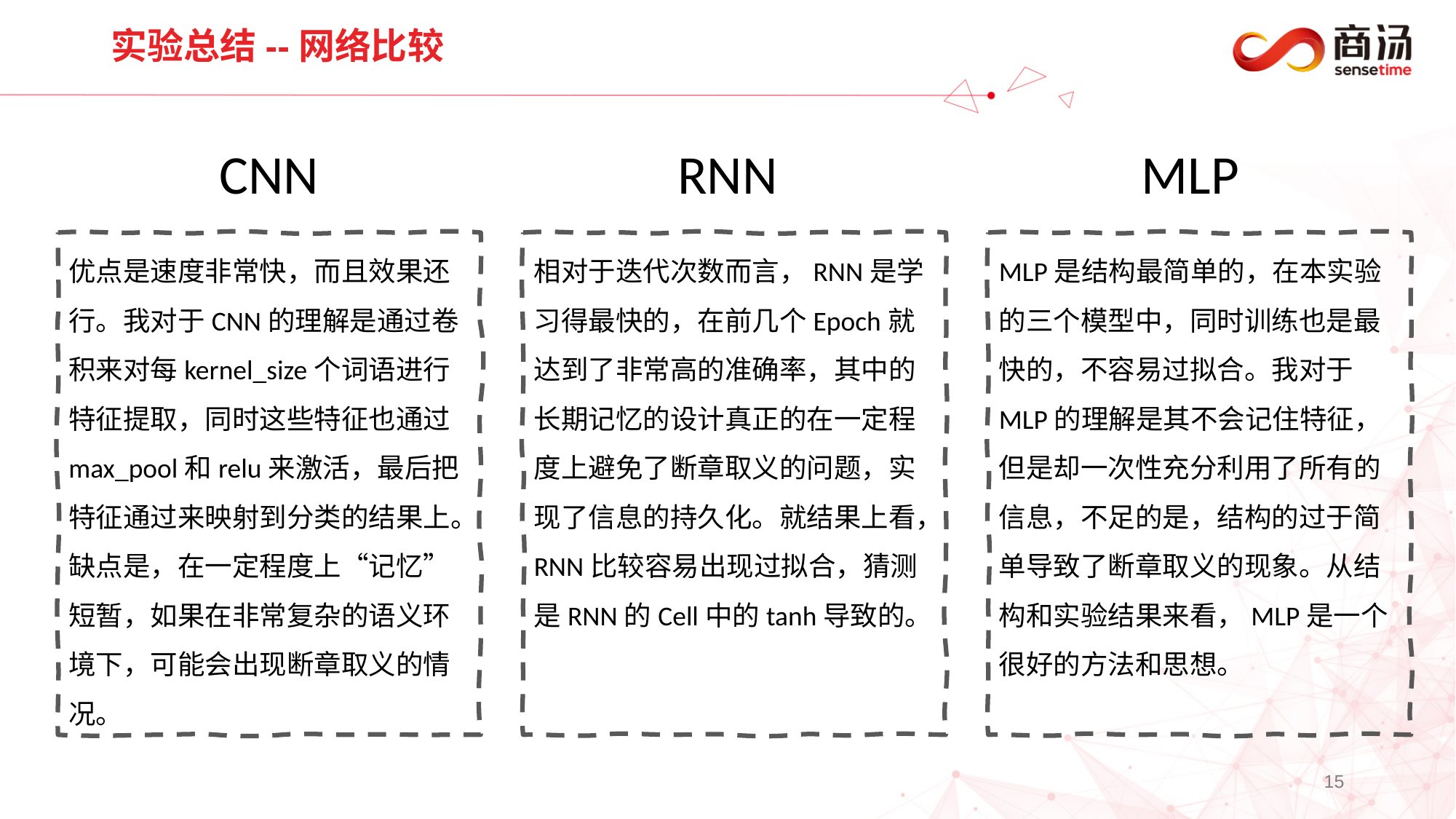

# 实验总结--网络比较
MLP
RNN
CNN
优点是速度非常快，而且效果还行。我对于CNN的理解是通过卷积来对每kernel_size个词语进行特征提取，同时这些特征也通过max_pool和relu来激活，最后把特征通过来映射到分类的结果上。缺点是，在一定程度上“记忆”短暂，如果在非常复杂的语义环境下，可能会出现断章取义的情况。
相对于迭代次数而言，RNN是学习得最快的，在前几个Epoch就达到了非常高的准确率，其中的长期记忆的设计真正的在一定程度上避免了断章取义的问题，实现了信息的持久化。就结果上看，RNN比较容易出现过拟合，猜测是RNN的Cell中的tanh导致的。

MLP是结构最简单的，在本实验的三个模型中，同时训练也是最快的，不容易过拟合。我对于MLP的理解是其不会记住特征，但是却一次性充分利用了所有的信息，不足的是，结构的过于简单导致了断章取义的现象。从结构和实验结果来看，MLP是一个很好的方法和思想。

15